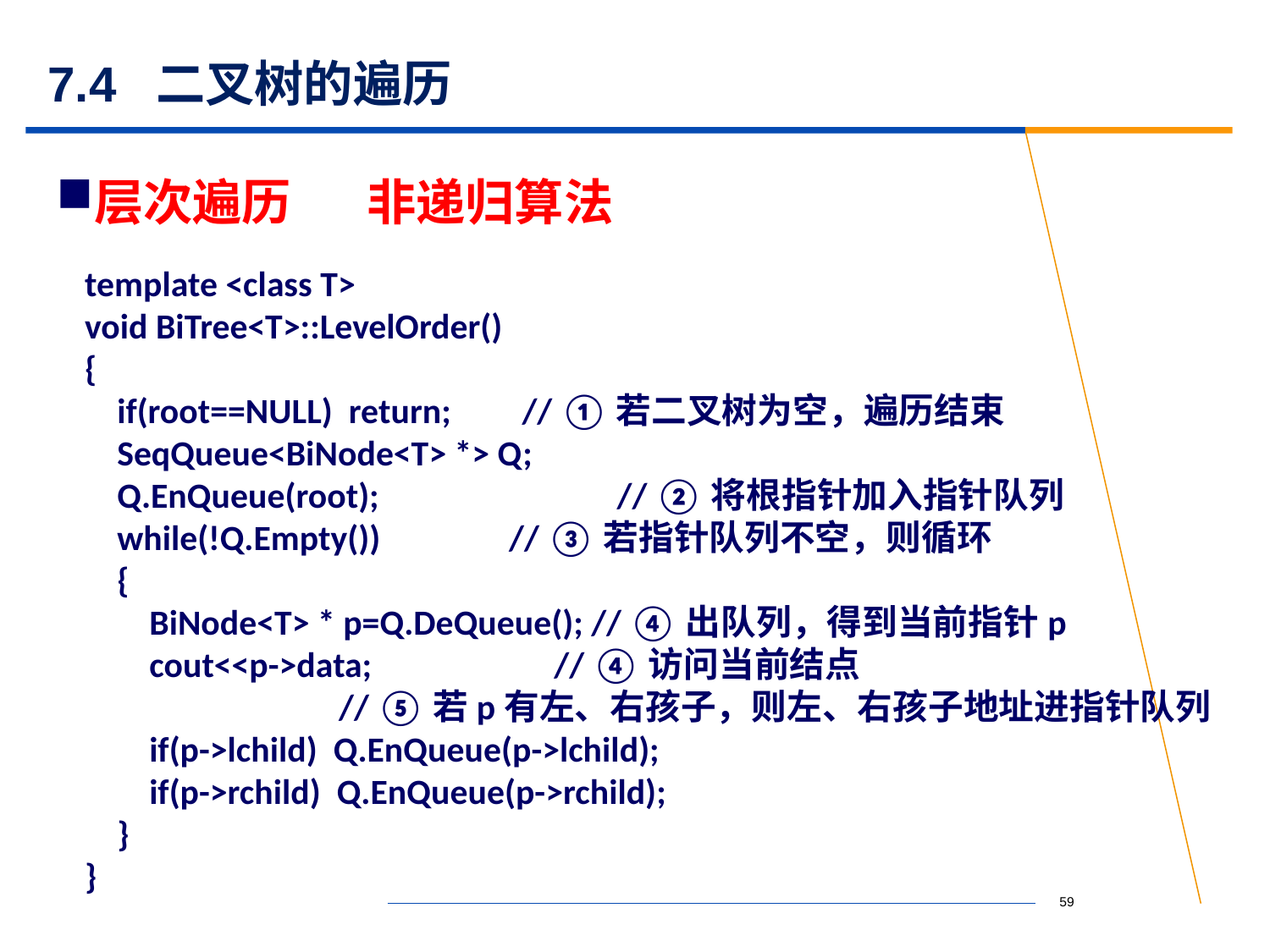

# 7.4  二叉树的遍历
层次遍历
 非递归算法
template <class T>
void BiTree<T>::LevelOrder()
{
    if(root==NULL)  return; 	       // ①若二叉树为空，遍历结束
    SeqQueue<BiNode<T> *> Q;
    Q.EnQueue(root);         		   // ②将根指针加入指针队列
    while(!Q.Empty())                // ③若指针队列不空，则循环
    {
        BiNode<T> * p=Q.DeQueue(); // ④出队列，得到当前指针p
        cout<<p->data;          	           // ④访问当前结点
		// ⑤若p有左、右孩子，则左、右孩子地址进指针队列
        if(p->lchild)  Q.EnQueue(p->lchild);
        if(p->rchild)  Q.EnQueue(p->rchild);
    }
}